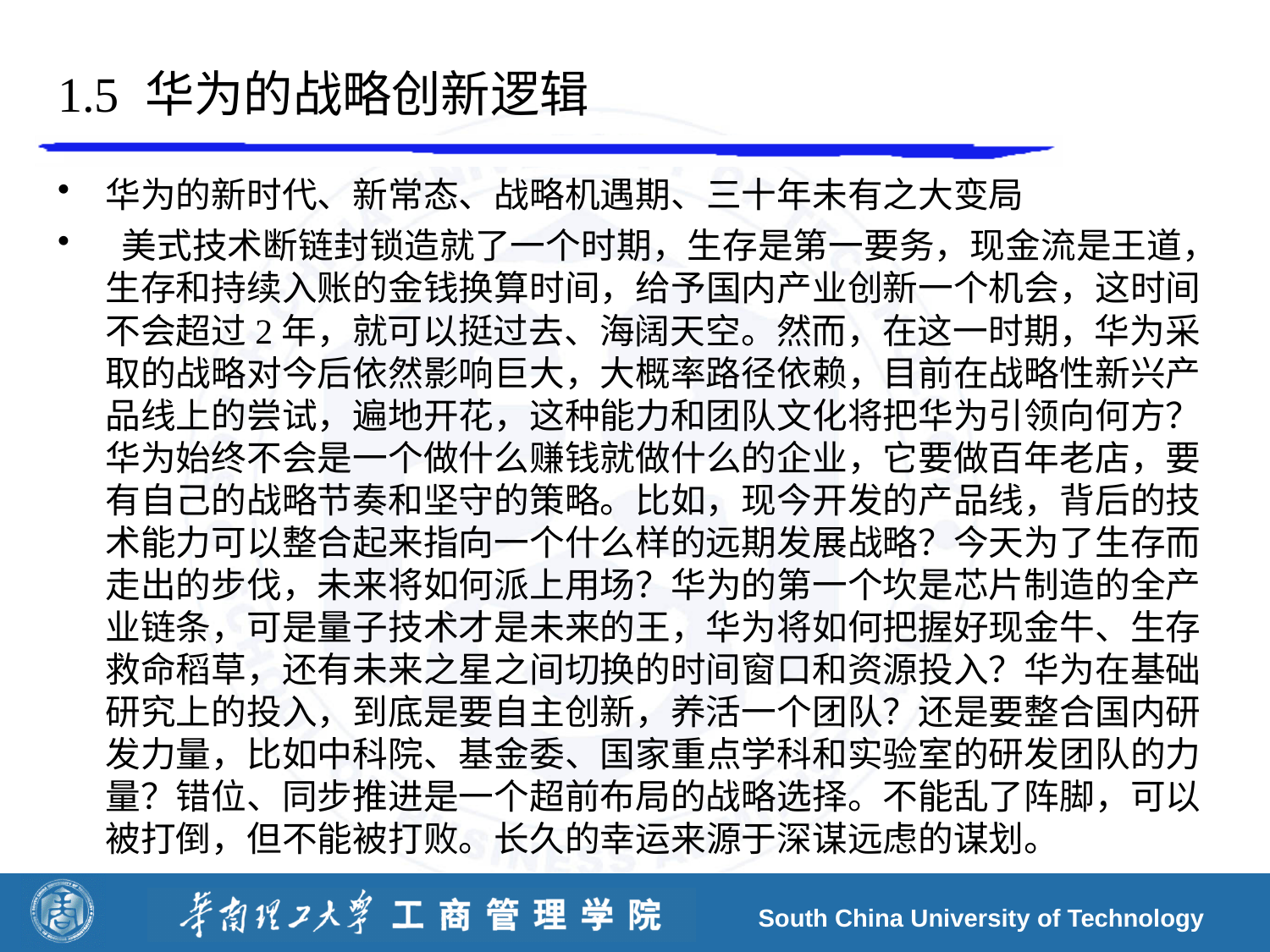

# 1.5 华为的战略创新逻辑
华为的新时代、新常态、战略机遇期、三十年未有之大变局
 美式技术断链封锁造就了一个时期，生存是第一要务，现金流是王道，生存和持续入账的金钱换算时间，给予国内产业创新一个机会，这时间不会超过2年，就可以挺过去、海阔天空。然而，在这一时期，华为采取的战略对今后依然影响巨大，大概率路径依赖，目前在战略性新兴产品线上的尝试，遍地开花，这种能力和团队文化将把华为引领向何方？华为始终不会是一个做什么赚钱就做什么的企业，它要做百年老店，要有自己的战略节奏和坚守的策略。比如，现今开发的产品线，背后的技术能力可以整合起来指向一个什么样的远期发展战略？今天为了生存而走出的步伐，未来将如何派上用场？华为的第一个坎是芯片制造的全产业链条，可是量子技术才是未来的王，华为将如何把握好现金牛、生存救命稻草，还有未来之星之间切换的时间窗口和资源投入？华为在基础研究上的投入，到底是要自主创新，养活一个团队？还是要整合国内研发力量，比如中科院、基金委、国家重点学科和实验室的研发团队的力量？错位、同步推进是一个超前布局的战略选择。不能乱了阵脚，可以被打倒，但不能被打败。长久的幸运来源于深谋远虑的谋划。

South China University of Technology